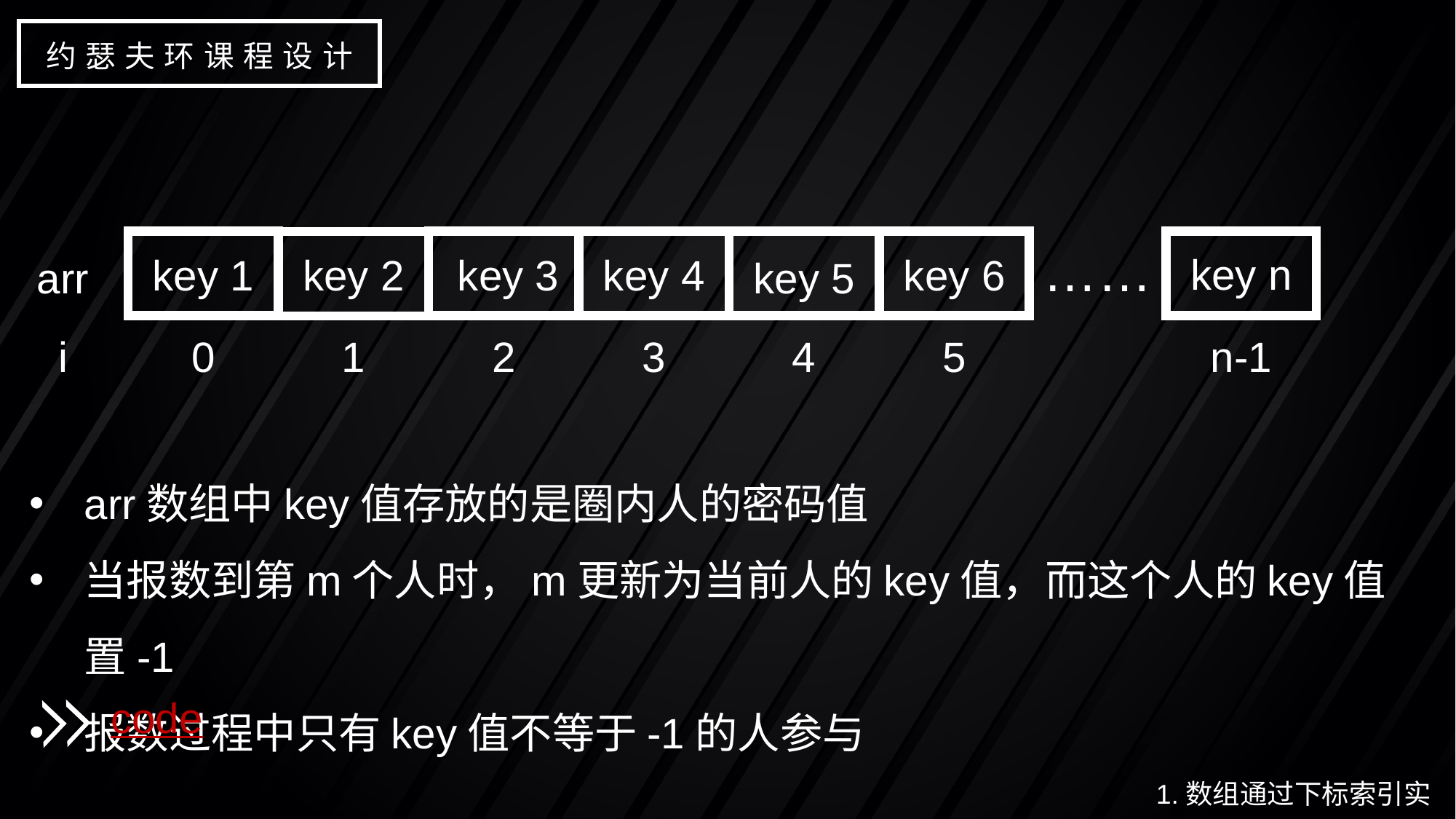

约瑟夫环课程设计

……

key n
key 1
key 2
key 3
key 4
key 6
arr
key 5
i
0
1
2
3
4
5
n-1
arr数组中key值存放的是圈内人的密码值
当报数到第m个人时，m更新为当前人的key值，而这个人的key值置-1
报数过程中只有key值不等于-1的人参与
code

 1.数组通过下标索引实现